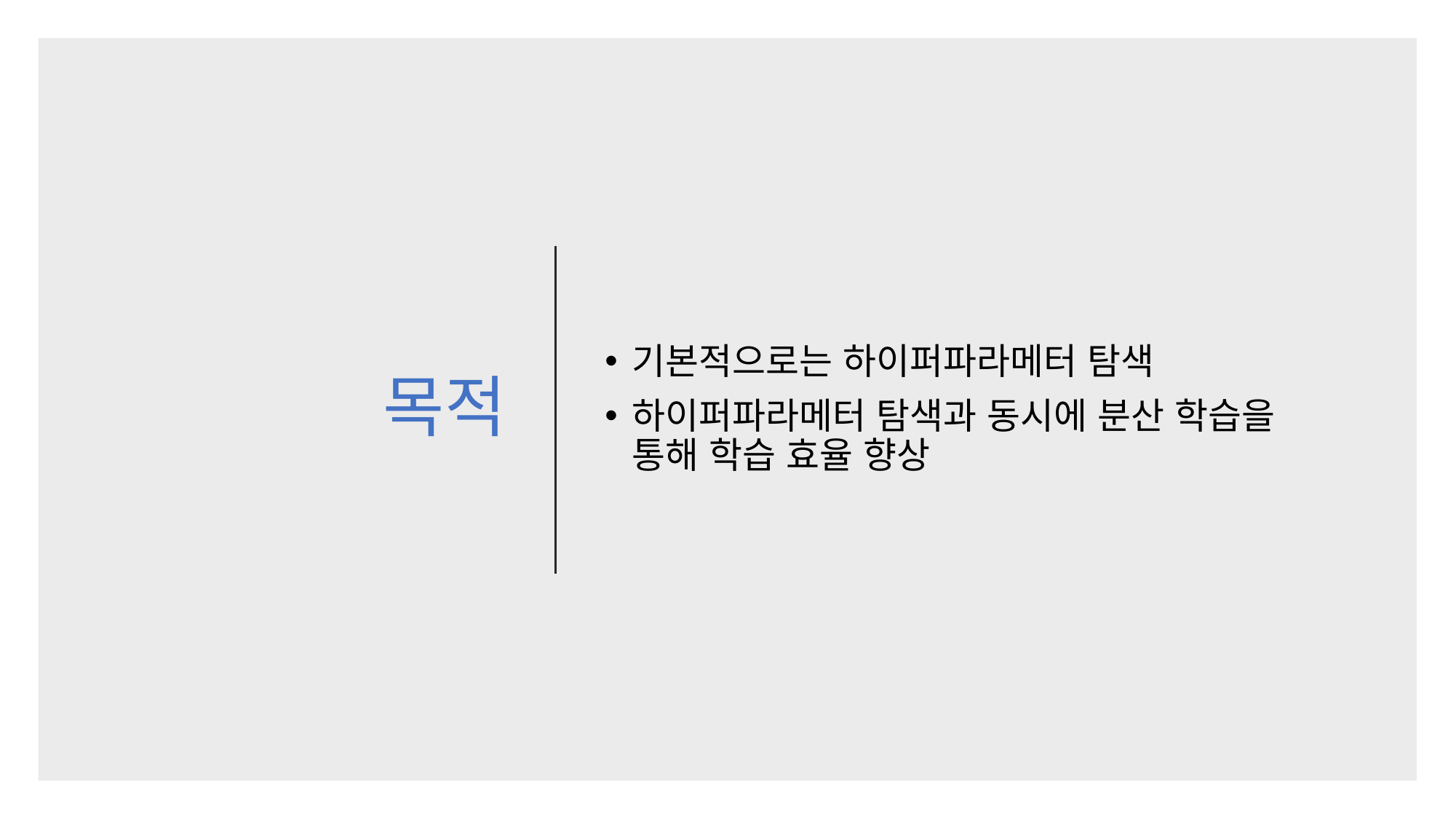

# 목적
기본적으로는 하이퍼파라메터 탐색
하이퍼파라메터 탐색과 동시에 분산 학습을 통해 학습 효율 향상